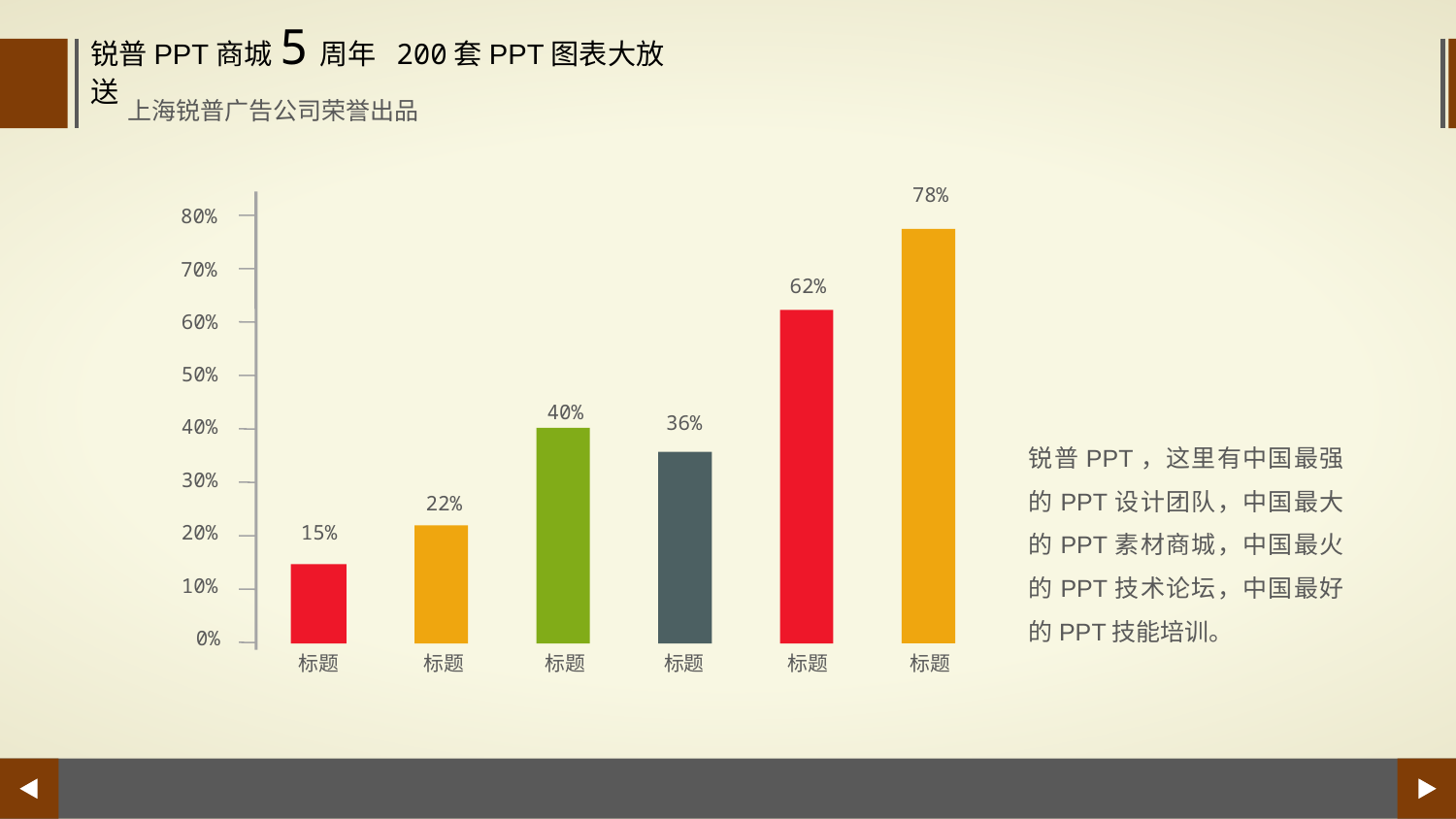

锐普PPT商城5周年  200套PPT图表大放送

上海锐普广告公司荣誉出品
78%

80%

70%
62%

60%

50%

40%
36%
40%
锐普PPT，这里有中国最强的PPT设计团队，中国最大的PPT素材商城，中国最火的PPT技术论坛，中国最好的PPT技能培训。

30%

22%
15%
20%

10%

0%

标题
标题
标题
标题
标题
标题